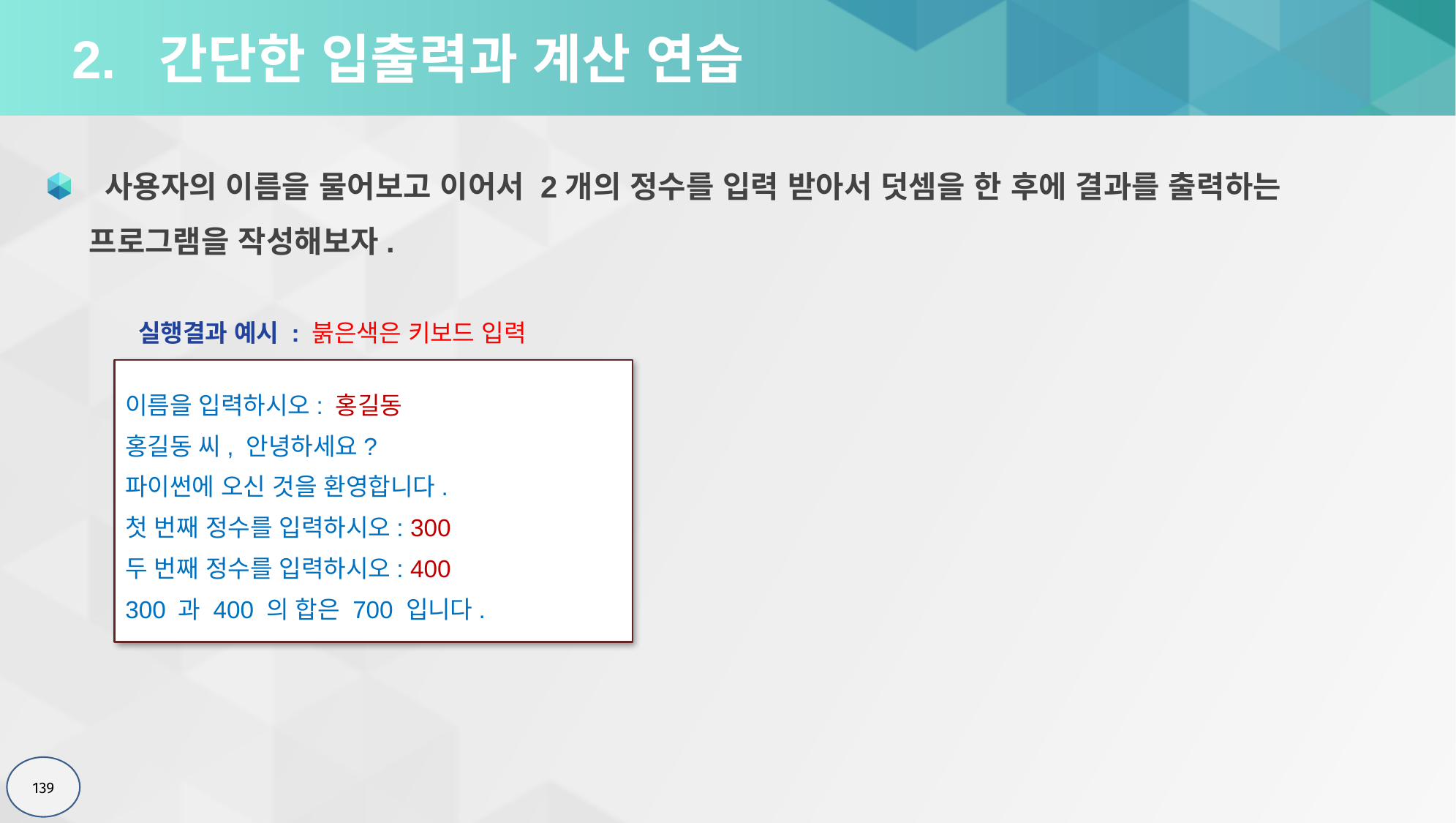

# 2.  간단한 입출력과 계산 연습
 사용자의 이름을 물어보고 이어서 2개의 정수를 입력 받아서 덧셈을 한 후에 결과를 출력하는 프로그램을 작성해보자.
실행결과 예시 : 붉은색은 키보드 입력
이름을 입력하시오: 홍길동
홍길동 씨, 안녕하세요?
파이썬에 오신 것을 환영합니다.
첫 번째 정수를 입력하시오: 300
두 번째 정수를 입력하시오: 400
300 과 400 의 합은 700 입니다.